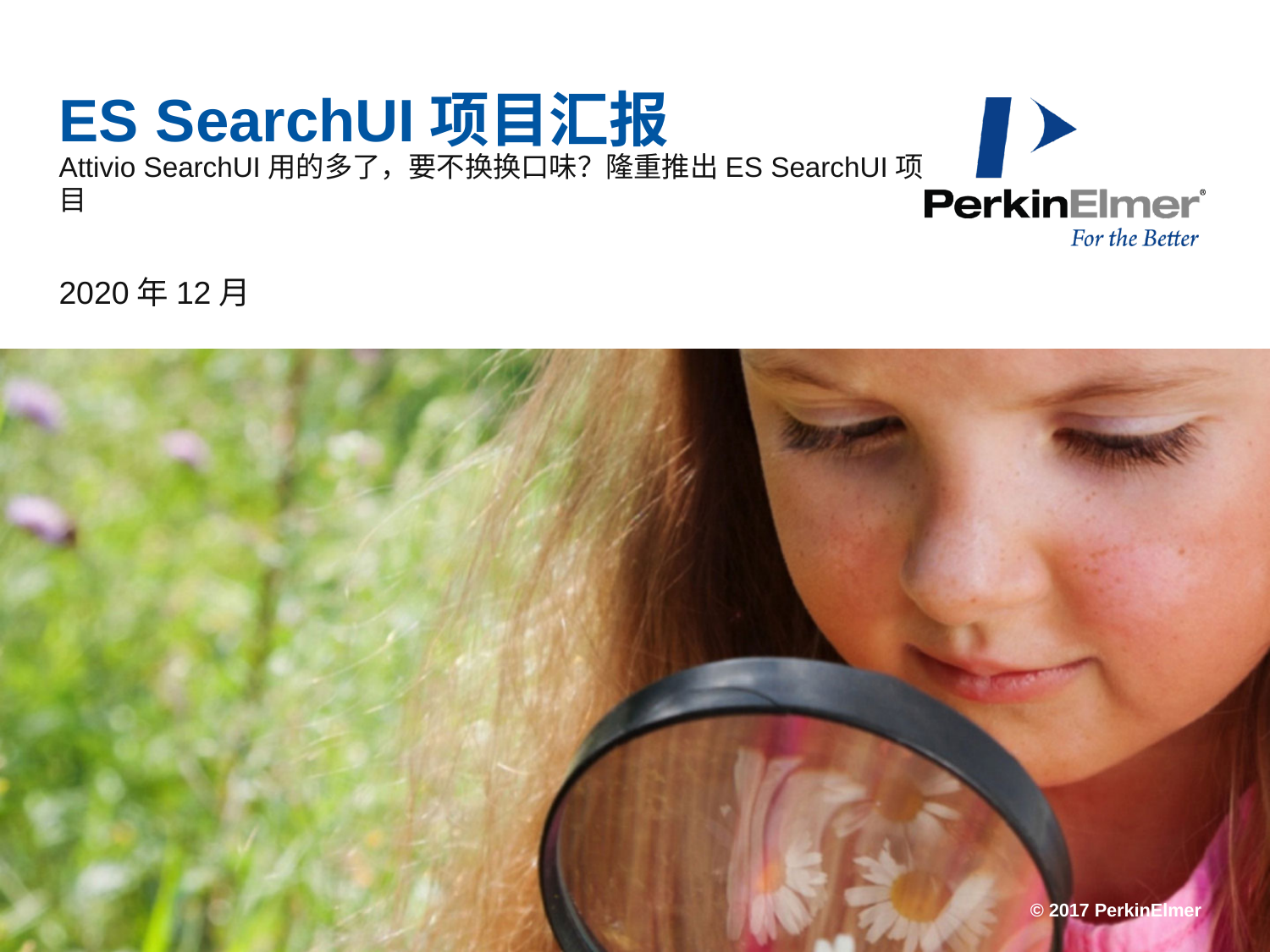

# ES SearchUI项目汇报
Attivio SearchUI用的多了，要不换换口味？隆重推出ES SearchUI项目
2020年12月